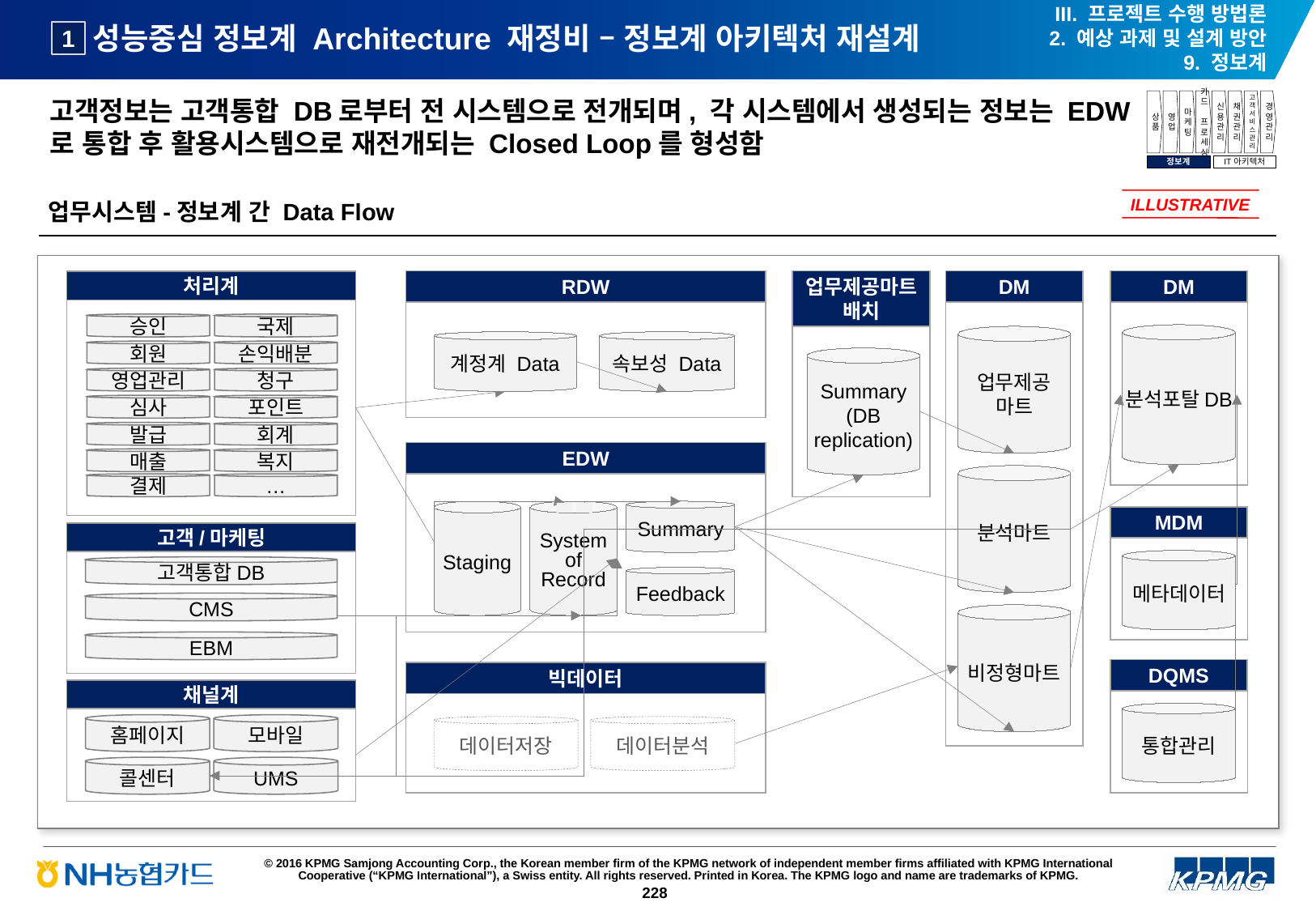

III. 프로젝트 수행 방법론
2. 예상 과제 및 설계 방안
9. 정보계
# 성능중심 정보계 Architecture 재정비 – 정보계 아키텍처 재설계
1
고객정보는 고객통합 DB로부터 전 시스템으로 전개되며, 각 시스템에서 생성되는 정보는 EDW로 통합 후 활용시스템으로 재전개되는 Closed Loop를 형성함
상품
영업
마케팅
카드
프로세싱
신용관리
채권관리
고객서비스관리
경영관리
정보계
IT아키텍처
업무시스템-정보계 간 Data Flow
ILLUSTRATIVE

업무제공마트 배치
RDW
DM
DM

처리계

승인
국제
분석포탈DB
업무제공 마트
업무제공 마트
계정계 Data
속보성 Data
회원
손익배분
Summary (DB replication)
영업관리
청구
심사
포인트
발급
회계
EDW

매출
복지
분석마트
결제
…
Staging
System of Record
Summary

MDM

고객/마케팅
메타데이터

고객통합DB
Feedback
CMS
비정형마트
EBM
DQMS

빅데이터

채널계
통합관리

홈페이지
모바일
데이터저장
데이터분석
콜센터
UMS